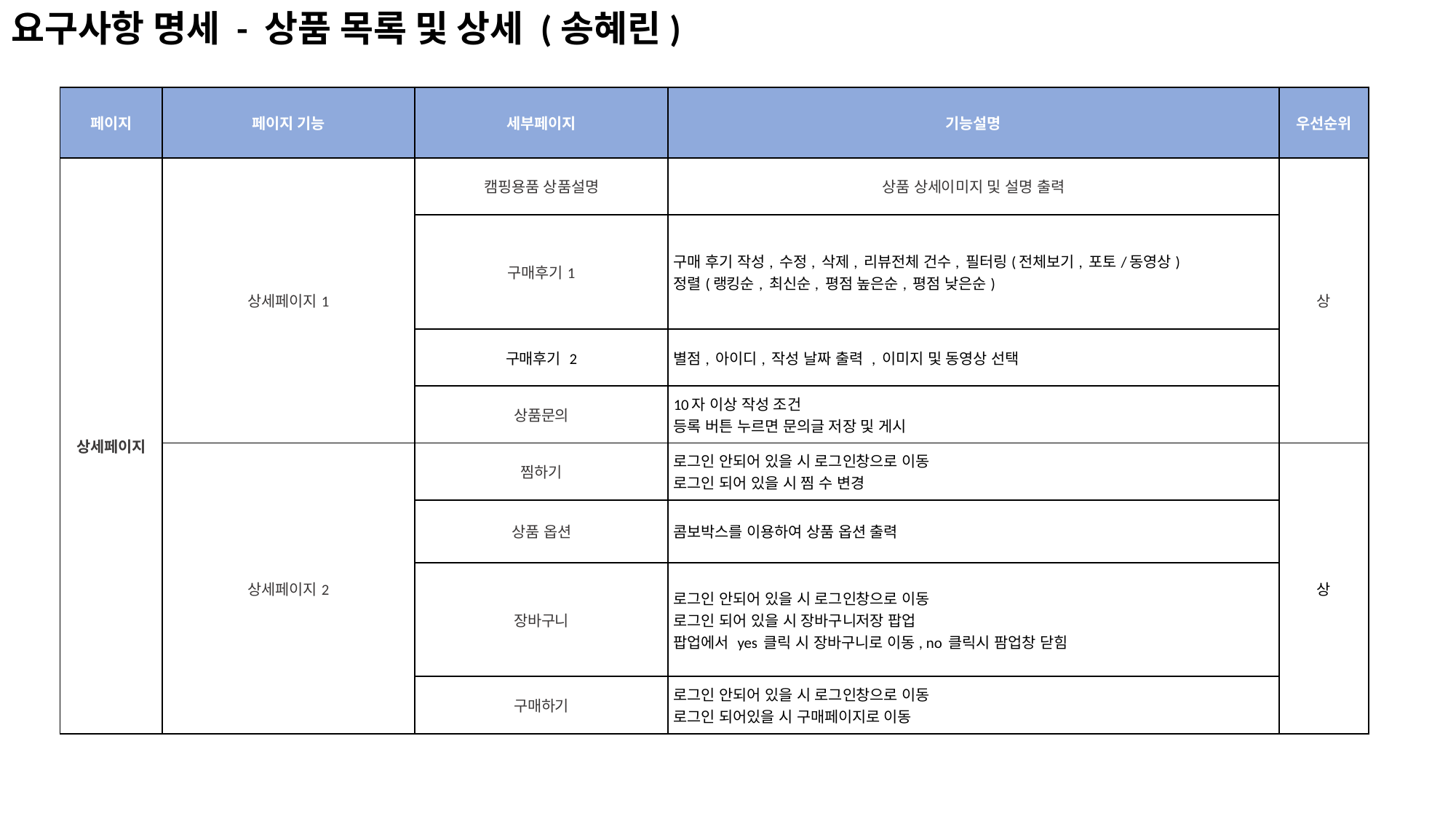

요구사항 명세 - 상품 목록 및 상세 (송혜린)
| 페이지 | 페이지 기능 | 세부페이지 | 기능설명 | 우선순위 |
| --- | --- | --- | --- | --- |
| 상세페이지 | 상세페이지1 | 캠핑용품 상품설명 | 상품 상세이미지 및 설명 출력 | 상 |
|  |  | 구매후기1 | 구매 후기 작성, 수정, 삭제, 리뷰전체 건수, 필터링(전체보기, 포토/동영상) 정렬(랭킹순, 최신순, 평점 높은순, 평점 낮은순) |  |
|  |  | 구매후기 2 | 별점, 아이디, 작성 날짜 출력 , 이미지 및 동영상 선택 |  |
|  |  | 상품문의 | 10자 이상 작성 조건 등록 버튼 누르면 문의글 저장 및 게시 |  |
|  | 상세페이지2 | 찜하기 | 로그인 안되어 있을 시 로그인창으로 이동 로그인 되어 있을 시 찜 수 변경 | 상 |
|  |  | 상품 옵션 | 콤보박스를 이용하여 상품 옵션 출력 |  |
|  |  | 장바구니 | 로그인 안되어 있을 시 로그인창으로 이동 로그인 되어 있을 시 장바구니저장 팝업 팝업에서 yes 클릭 시 장바구니로 이동, no 클릭시 팜업창 닫힘 |  |
|  |  | 구매하기 | 로그인 안되어 있을 시 로그인창으로 이동 로그인 되어있을 시 구매페이지로 이동 |  |